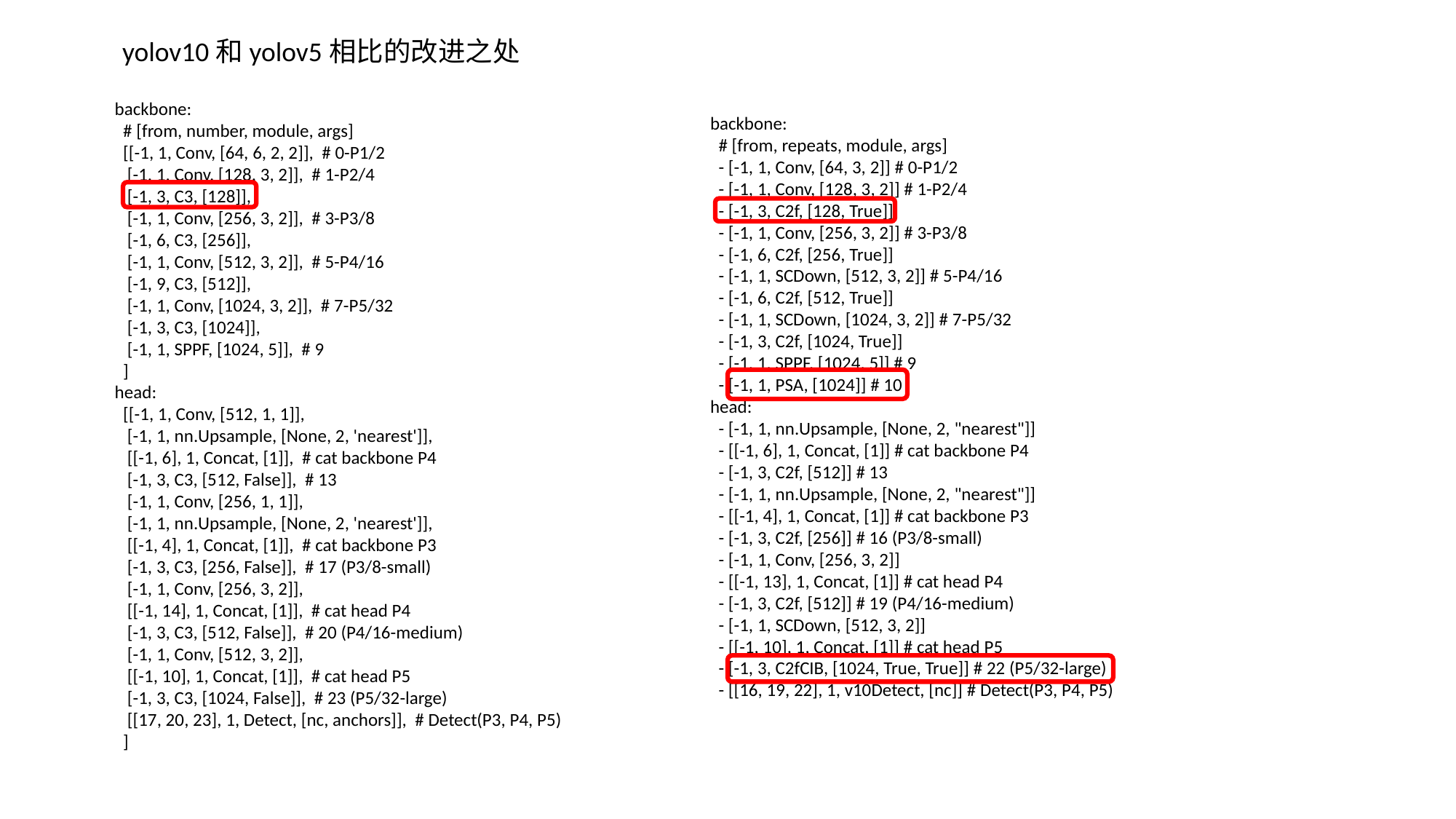

yolov10和yolov5相比的改进之处
backbone:
  # [from, number, module, args]
  [[-1, 1, Conv, [64, 6, 2, 2]],  # 0-P1/2
   [-1, 1, Conv, [128, 3, 2]],  # 1-P2/4
   [-1, 3, C3, [128]],
   [-1, 1, Conv, [256, 3, 2]],  # 3-P3/8
   [-1, 6, C3, [256]],
   [-1, 1, Conv, [512, 3, 2]],  # 5-P4/16
   [-1, 9, C3, [512]],
   [-1, 1, Conv, [1024, 3, 2]],  # 7-P5/32
   [-1, 3, C3, [1024]],
   [-1, 1, SPPF, [1024, 5]],  # 9
  ]
head:
  [[-1, 1, Conv, [512, 1, 1]],
   [-1, 1, nn.Upsample, [None, 2, 'nearest']],
   [[-1, 6], 1, Concat, [1]],  # cat backbone P4
   [-1, 3, C3, [512, False]],  # 13
   [-1, 1, Conv, [256, 1, 1]],
   [-1, 1, nn.Upsample, [None, 2, 'nearest']],
   [[-1, 4], 1, Concat, [1]],  # cat backbone P3
   [-1, 3, C3, [256, False]],  # 17 (P3/8-small)
   [-1, 1, Conv, [256, 3, 2]],
   [[-1, 14], 1, Concat, [1]],  # cat head P4
   [-1, 3, C3, [512, False]],  # 20 (P4/16-medium)
   [-1, 1, Conv, [512, 3, 2]],
   [[-1, 10], 1, Concat, [1]],  # cat head P5
   [-1, 3, C3, [1024, False]],  # 23 (P5/32-large)
   [[17, 20, 23], 1, Detect, [nc, anchors]],  # Detect(P3, P4, P5)
  ]
backbone:
  # [from, repeats, module, args]
  - [-1, 1, Conv, [64, 3, 2]] # 0-P1/2
  - [-1, 1, Conv, [128, 3, 2]] # 1-P2/4
  - [-1, 3, C2f, [128, True]]
  - [-1, 1, Conv, [256, 3, 2]] # 3-P3/8
  - [-1, 6, C2f, [256, True]]
  - [-1, 1, SCDown, [512, 3, 2]] # 5-P4/16
  - [-1, 6, C2f, [512, True]]
  - [-1, 1, SCDown, [1024, 3, 2]] # 7-P5/32
  - [-1, 3, C2f, [1024, True]]
  - [-1, 1, SPPF, [1024, 5]] # 9
  - [-1, 1, PSA, [1024]] # 10
head:
  - [-1, 1, nn.Upsample, [None, 2, "nearest"]]
  - [[-1, 6], 1, Concat, [1]] # cat backbone P4
  - [-1, 3, C2f, [512]] # 13
  - [-1, 1, nn.Upsample, [None, 2, "nearest"]]
  - [[-1, 4], 1, Concat, [1]] # cat backbone P3
  - [-1, 3, C2f, [256]] # 16 (P3/8-small)
  - [-1, 1, Conv, [256, 3, 2]]
  - [[-1, 13], 1, Concat, [1]] # cat head P4
  - [-1, 3, C2f, [512]] # 19 (P4/16-medium)
  - [-1, 1, SCDown, [512, 3, 2]]
  - [[-1, 10], 1, Concat, [1]] # cat head P5
  - [-1, 3, C2fCIB, [1024, True, True]] # 22 (P5/32-large)
  - [[16, 19, 22], 1, v10Detect, [nc]] # Detect(P3, P4, P5)